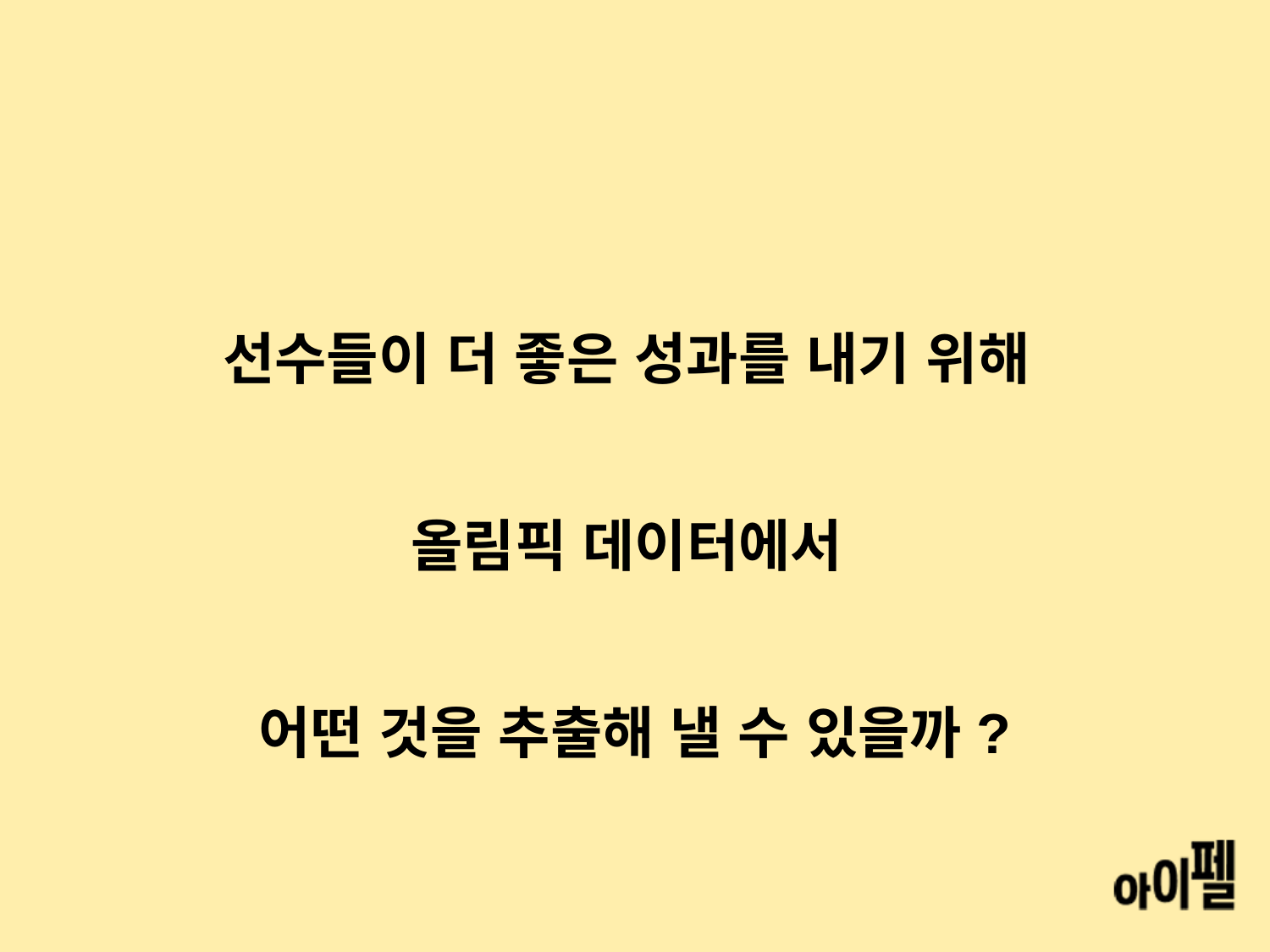

선수들이 더 좋은 성과를 내기 위해
올림픽 데이터에서
어떤 것을 추출해 낼 수 있을까?